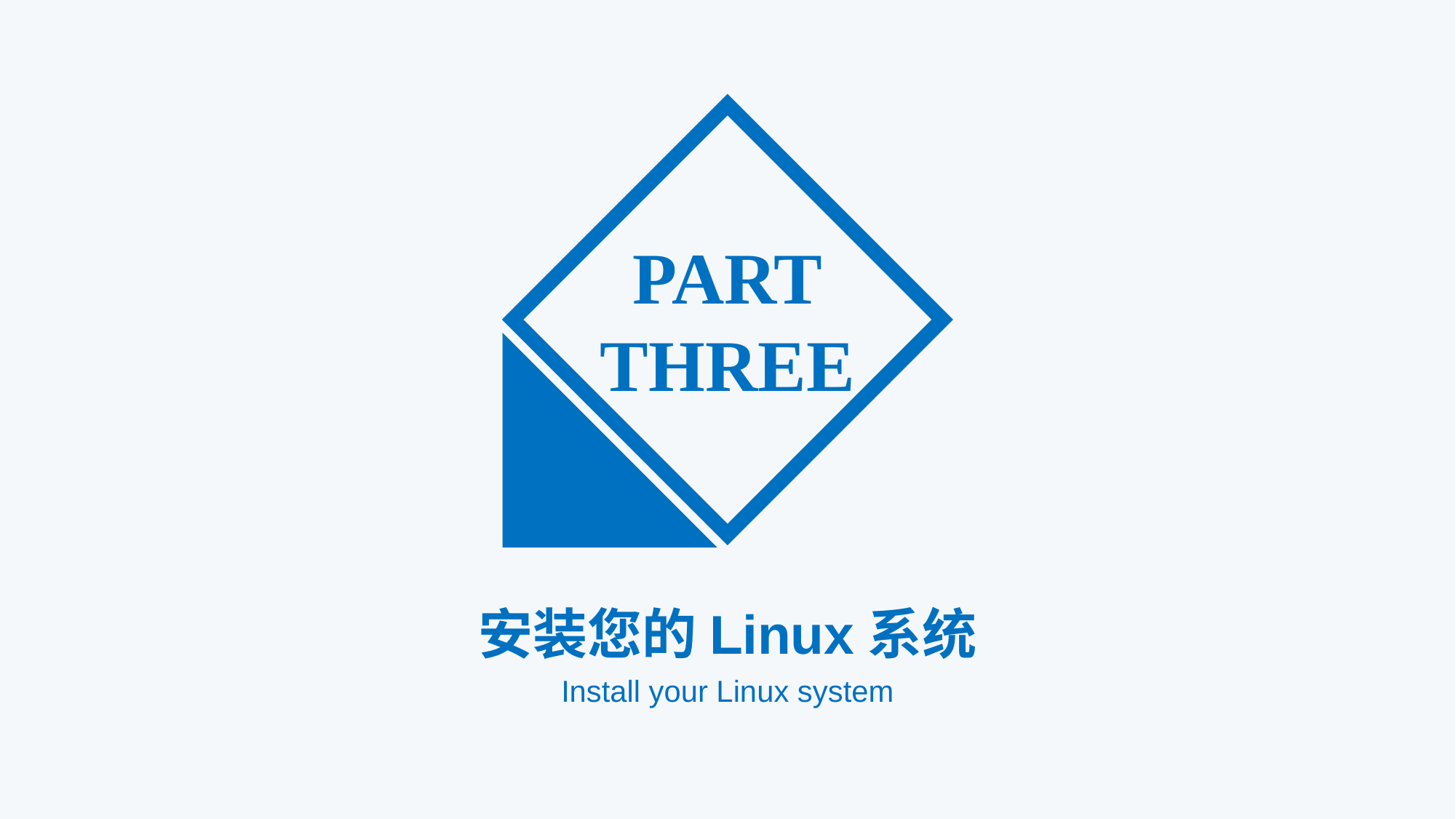

PART
THREE

安装您的Linux系统
Install your Linux system